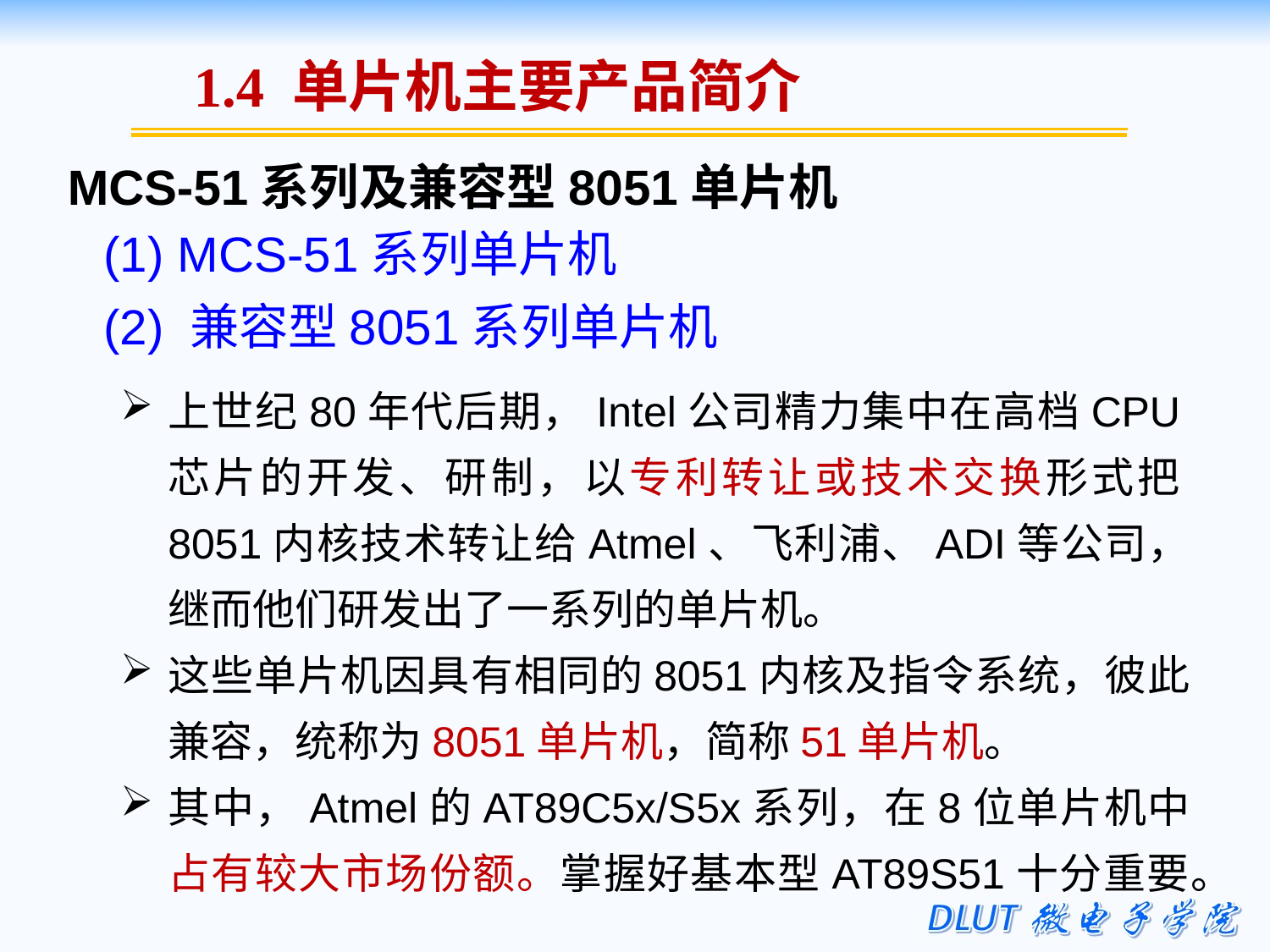

1.4 单片机主要产品简介

MCS-51系列及兼容型8051单片机
   (1) MCS-51系列单片机
   (2) 兼容型8051系列单片机
上世纪80年代后期，Intel公司精力集中在高档CPU芯片的开发、研制，以专利转让或技术交换形式把8051内核技术转让给Atmel、飞利浦、ADI等公司，继而他们研发出了一系列的单片机。
这些单片机因具有相同的8051内核及指令系统，彼此兼容，统称为8051单片机，简称51单片机。
其中，Atmel的AT89C5x/S5x系列，在8位单片机中占有较大市场份额。掌握好基本型AT89S51十分重要。